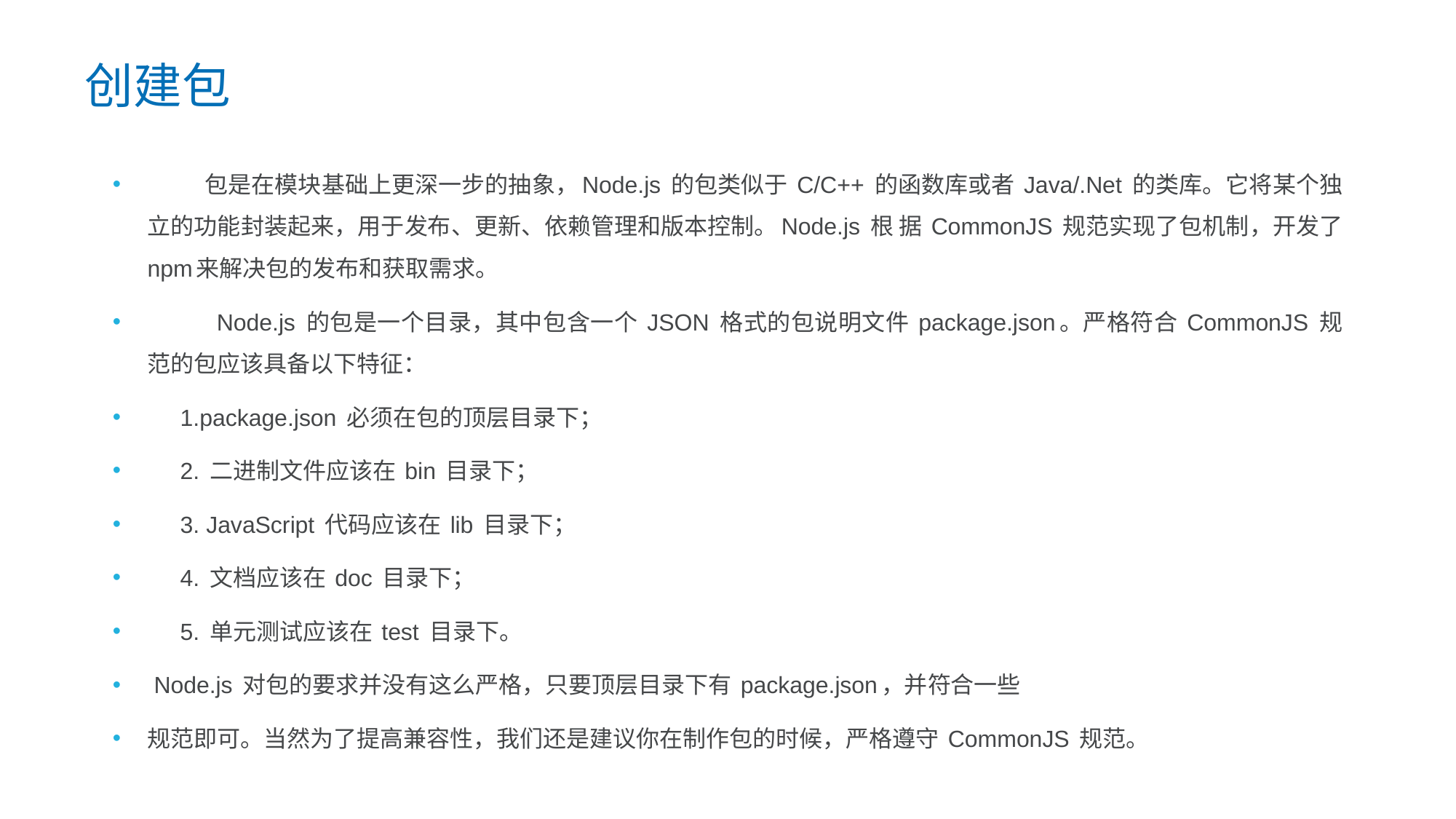

创建包
          包是在模块基础上更深一步的抽象，Node.js 的包类似于 C/C++ 的函数库或者 Java/.Net 的类库。它将某个独立的功能封装起来，用于发布、更新、依赖管理和版本控制。Node.js 根 据 CommonJS 规范实现了包机制，开发了 npm来解决包的发布和获取需求。
          Node.js 的包是一个目录，其中包含一个 JSON 格式的包说明文件 package.json。严格符合 CommonJS 规范的包应该具备以下特征：
     1.package.json 必须在包的顶层目录下；
     2. 二进制文件应该在 bin 目录下；
     3. JavaScript 代码应该在 lib 目录下；
     4. 文档应该在 doc 目录下；
     5. 单元测试应该在 test 目录下。
 Node.js 对包的要求并没有这么严格，只要顶层目录下有 package.json，并符合一些
规范即可。当然为了提高兼容性，我们还是建议你在制作包的时候，严格遵守 CommonJS 规范。